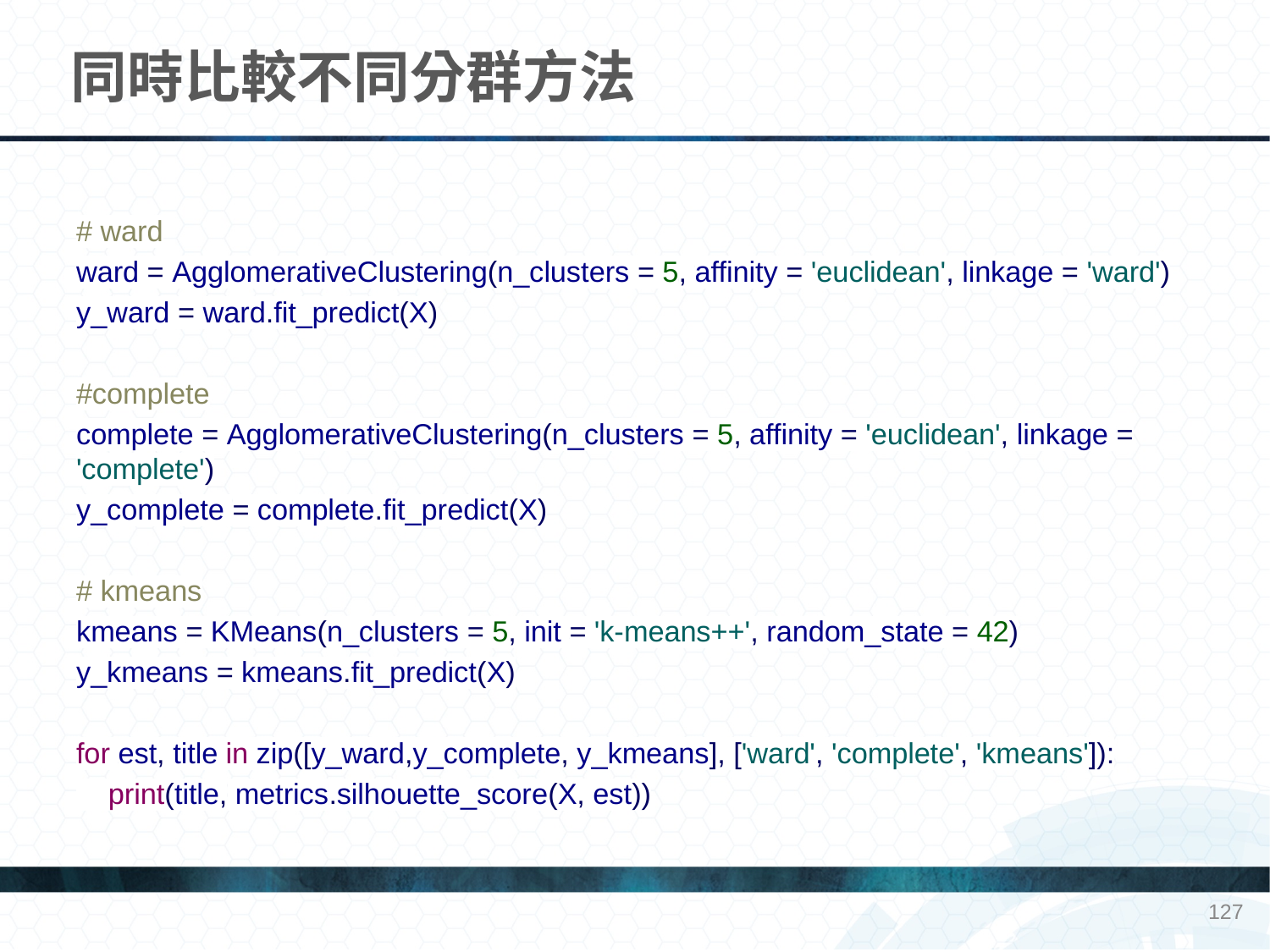

# 同時比較不同分群方法
# ward
ward = AgglomerativeClustering(n_clusters = 5, affinity = 'euclidean', linkage = 'ward')
y_ward = ward.fit_predict(X)

#complete
complete = AgglomerativeClustering(n_clusters = 5, affinity = 'euclidean', linkage = 'complete')
y_complete = complete.fit_predict(X)

# kmeans
kmeans = KMeans(n_clusters = 5, init = 'k-means++', random_state = 42)
y_kmeans = kmeans.fit_predict(X)

for est, title in zip([y_ward,y_complete, y_kmeans], ['ward', 'complete', 'kmeans']):
    print(title, metrics.silhouette_score(X, est))
127